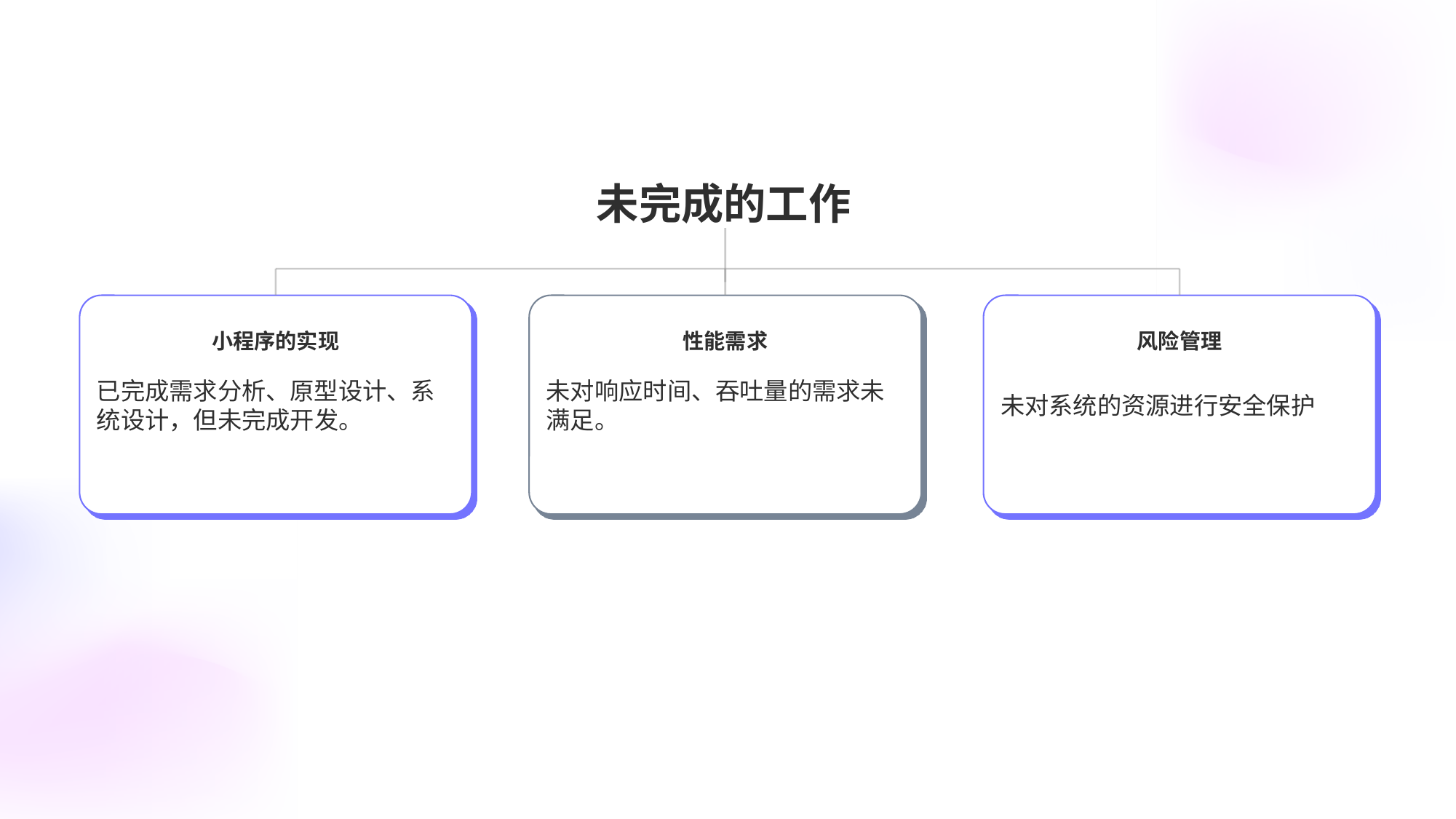

# 未完成的工作
未对系统的资源进行安全保护
风险管理
已完成需求分析、原型设计、系统设计，但未完成开发。
小程序的实现
未对响应时间、吞吐量的需求未满足。
性能需求